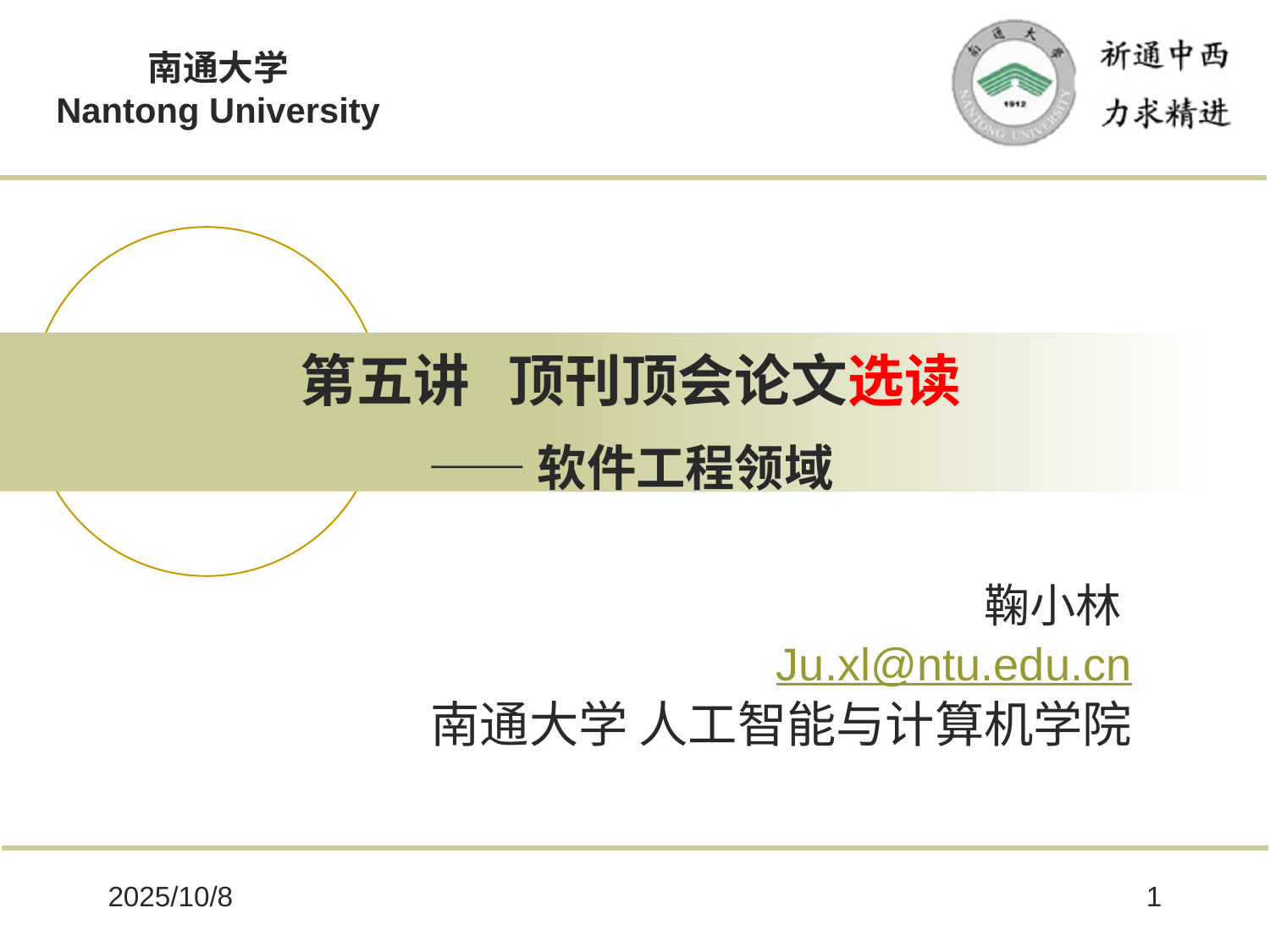

# 第五讲   顶刊顶会论文选读 —— 软件工程领域
鞠小林
Ju.xl@ntu.edu.cn
南通大学 人工智能与计算机学院

2025/10/8
1